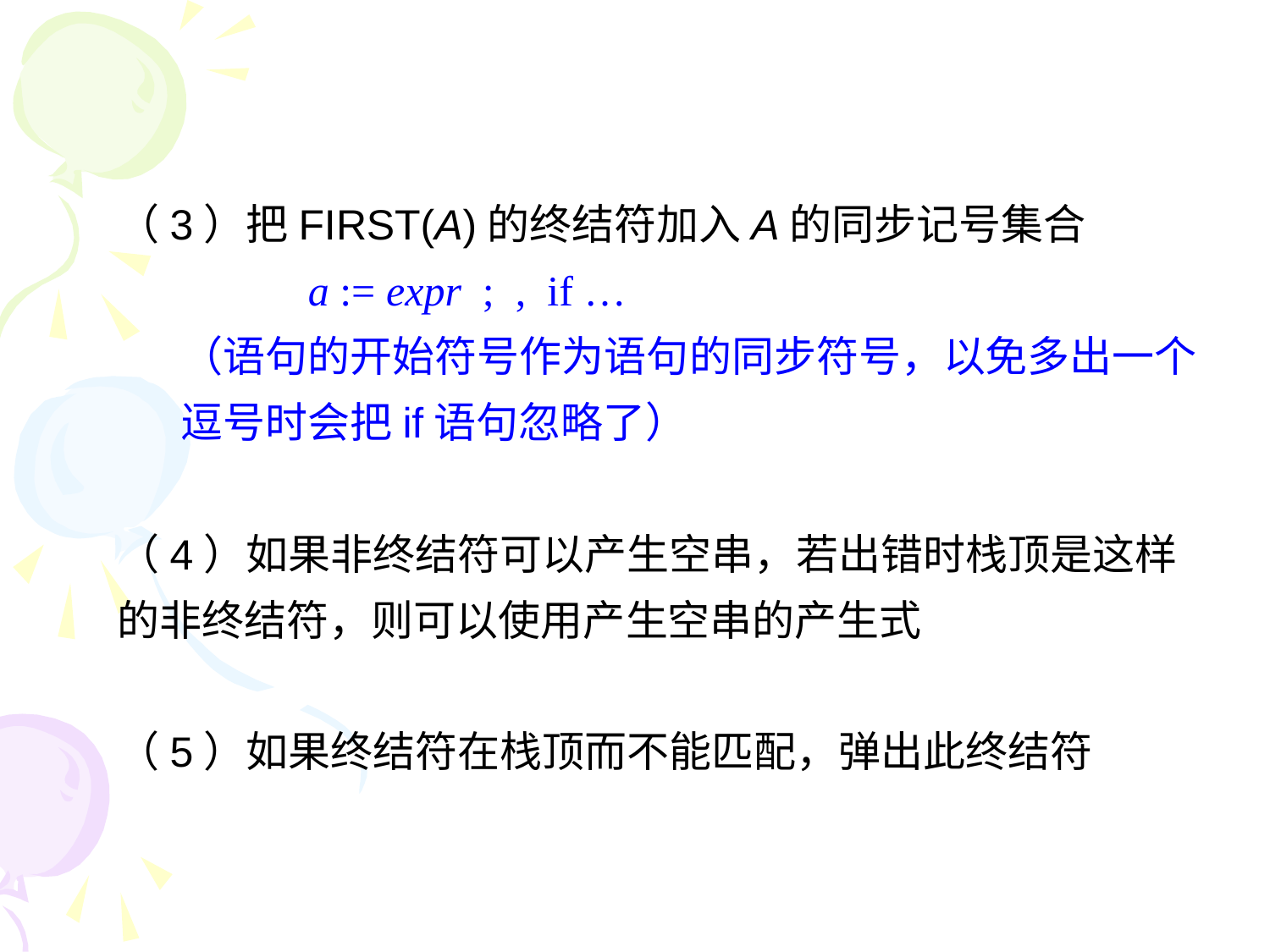

（3）把FIRST(A)的终结符加入A的同步记号集合
	a := expr  ;  ,  if …
（语句的开始符号作为语句的同步符号，以免多出一个逗号时会把if语句忽略了）

（4）如果非终结符可以产生空串，若出错时栈顶是这样的非终结符，则可以使用产生空串的产生式

（5）如果终结符在栈顶而不能匹配，弹出此终结符
98